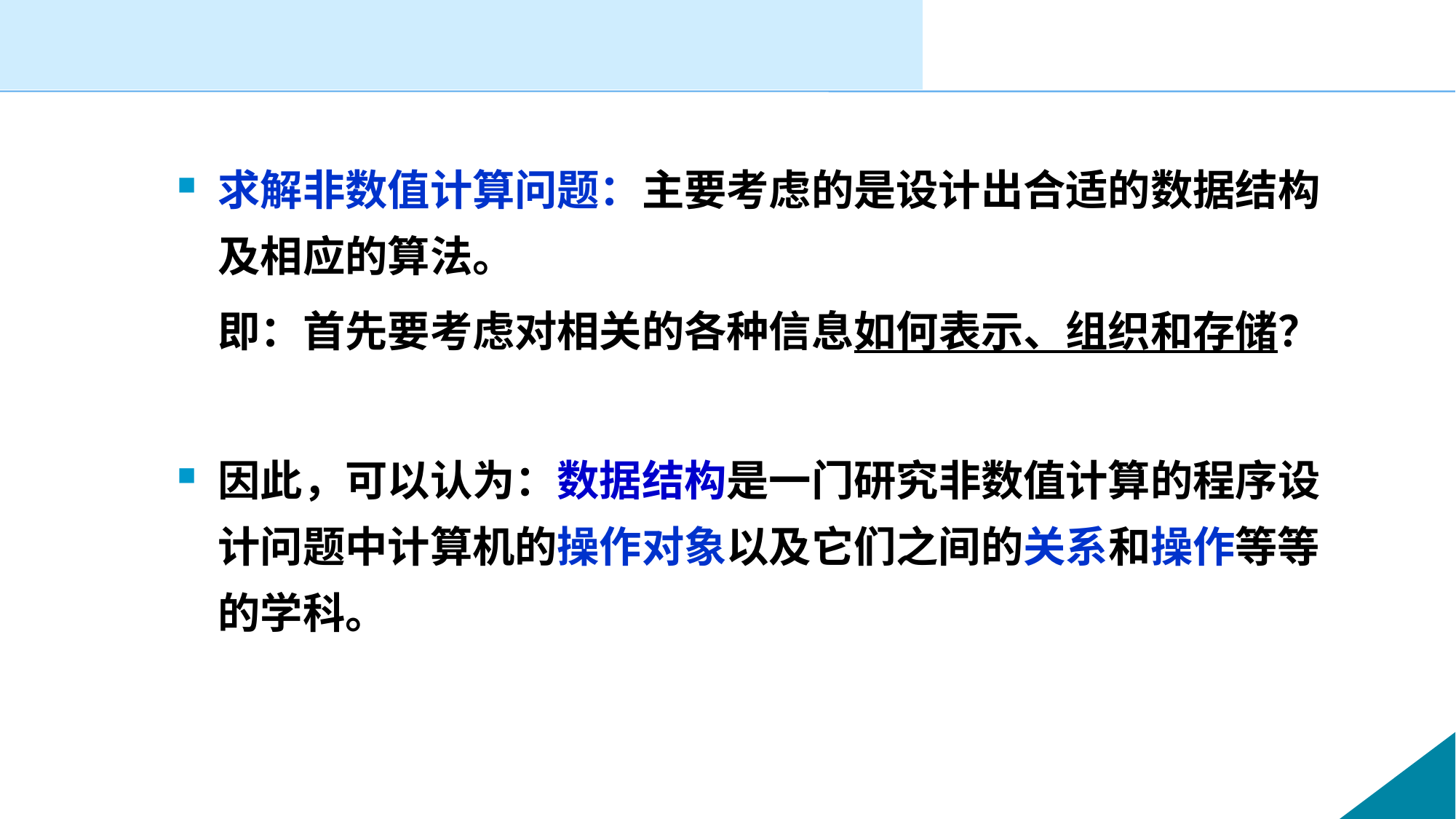

#
求解非数值计算问题：主要考虑的是设计出合适的数据结构及相应的算法。
即：首先要考虑对相关的各种信息如何表示、组织和存储？

因此，可以认为：数据结构是一门研究非数值计算的程序设计问题中计算机的操作对象以及它们之间的关系和操作等等的学科。